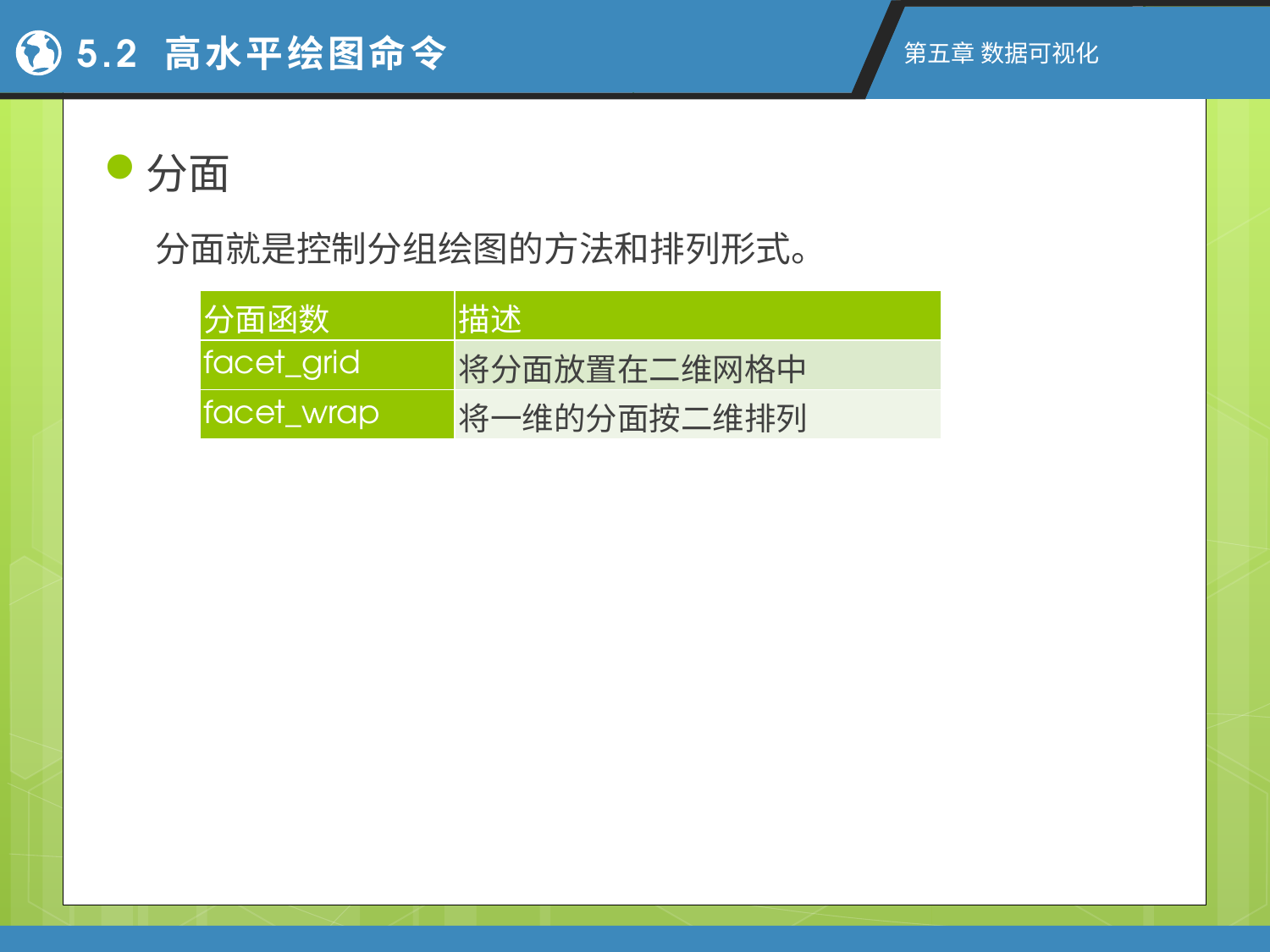

5.2 高水平绘图命令

第五章 数据可视化
分面
分面就是控制分组绘图的方法和排列形式。
| 分面函数 | 描述 |
| --- | --- |
| facet\_grid | 将分面放置在二维网格中 |
| facet\_wrap | 将一维的分面按二维排列 |